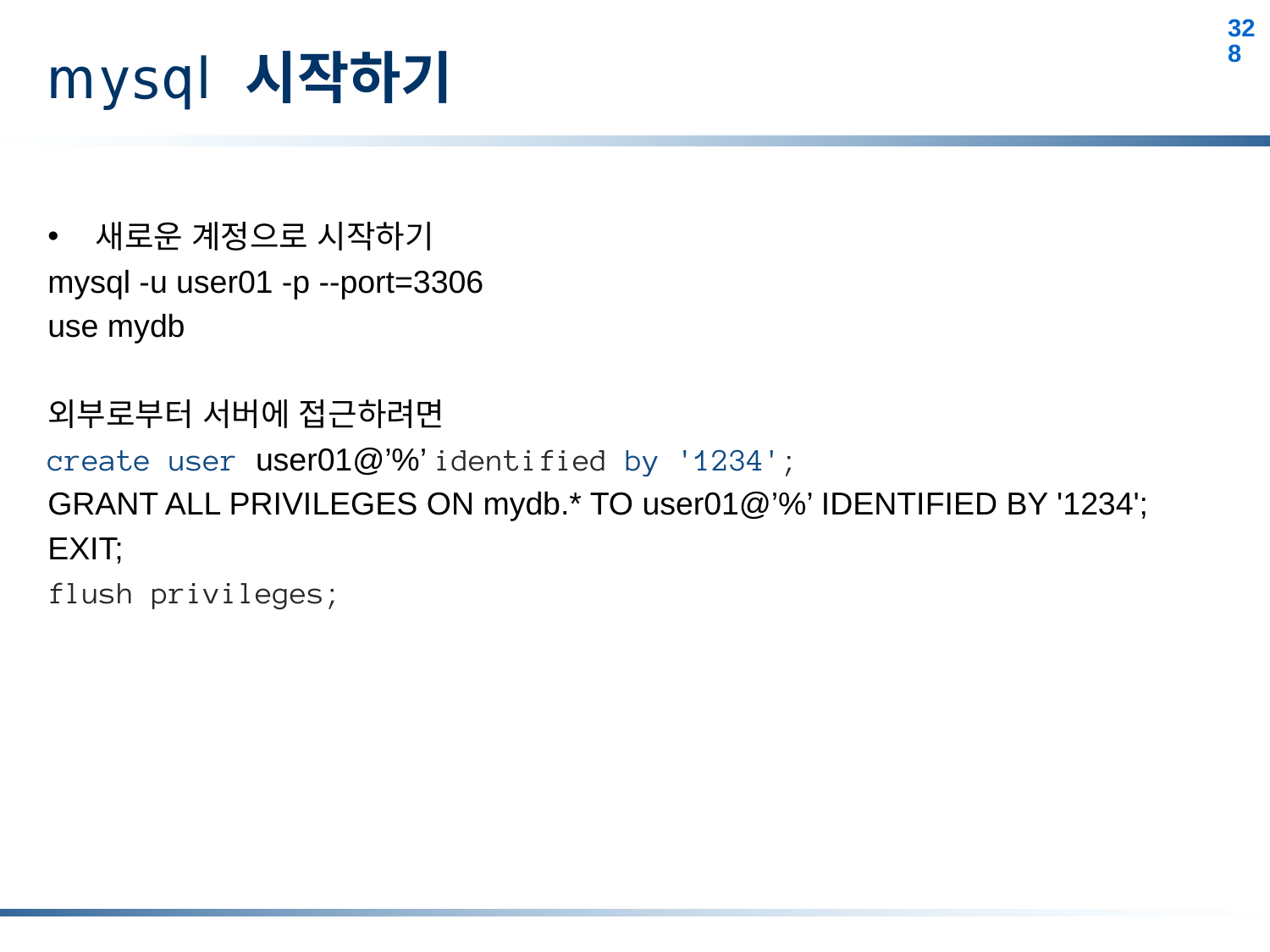

# mysql 시작하기

새로운 계정으로 시작하기
mysql -u user01 -p --port=3306
use mydb

외부로부터 서버에 접근하려면
create user user01@’%’ identified by '1234';
GRANT ALL PRIVILEGES ON mydb.* TO user01@’%’ IDENTIFIED BY '1234';
EXIT;
flush privileges;